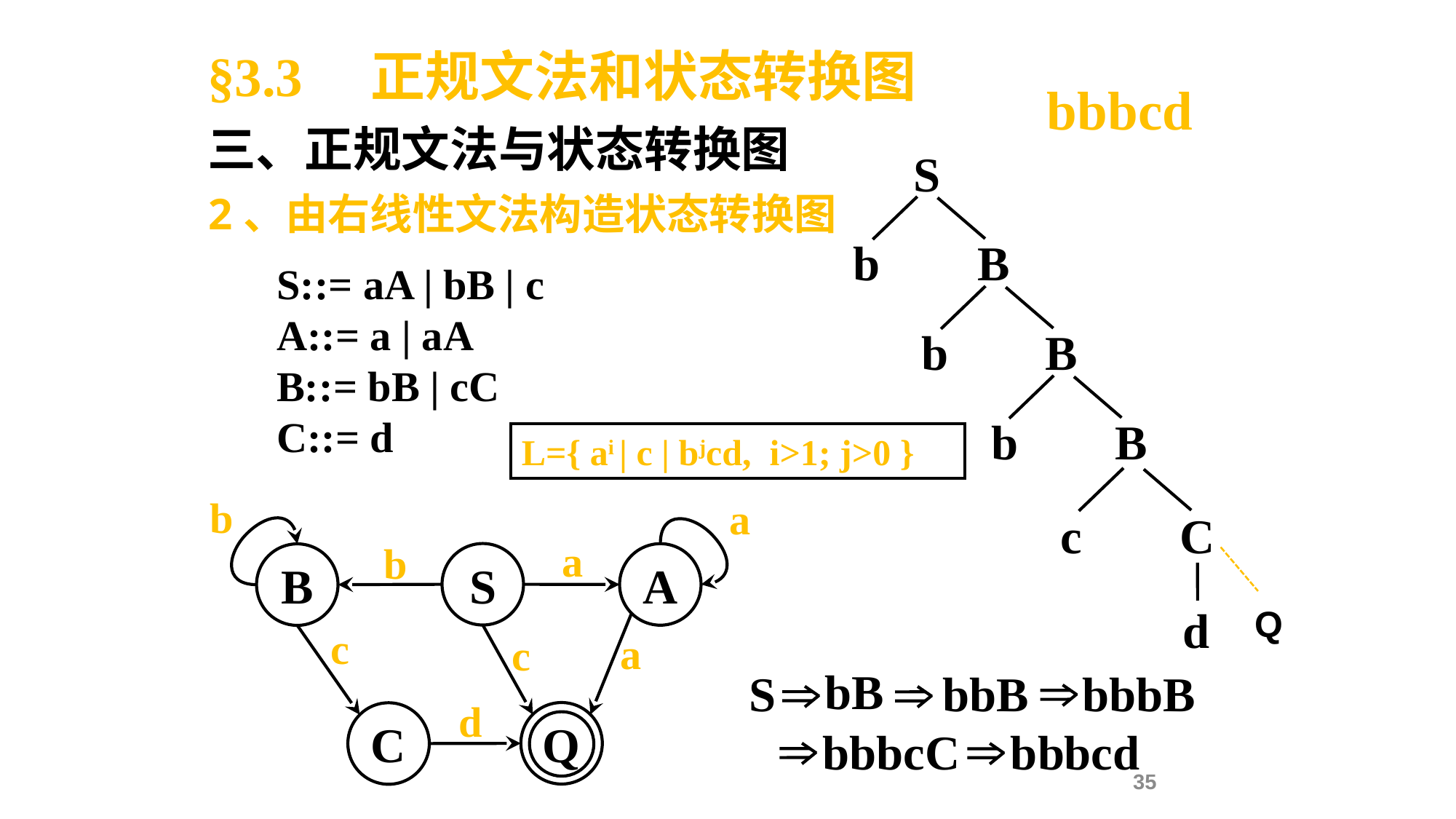

§3.3    正规文法和状态转换图
三、正规文法与状态转换图
2、由右线性文法构造状态转换图

bbbcd
S

b        B
S::= aA | bB | c
A::= a | aA
B::= bB | cC
C::= d

b        B

b        B
L={ ai | c | bjcd,  i>1; j>0 }

b
a
c        C
a
b
S
A
B

d
Q
c
a
c
bB
bbB
S
bbbB

d
Q
C

bbbcC
bbbcd

35